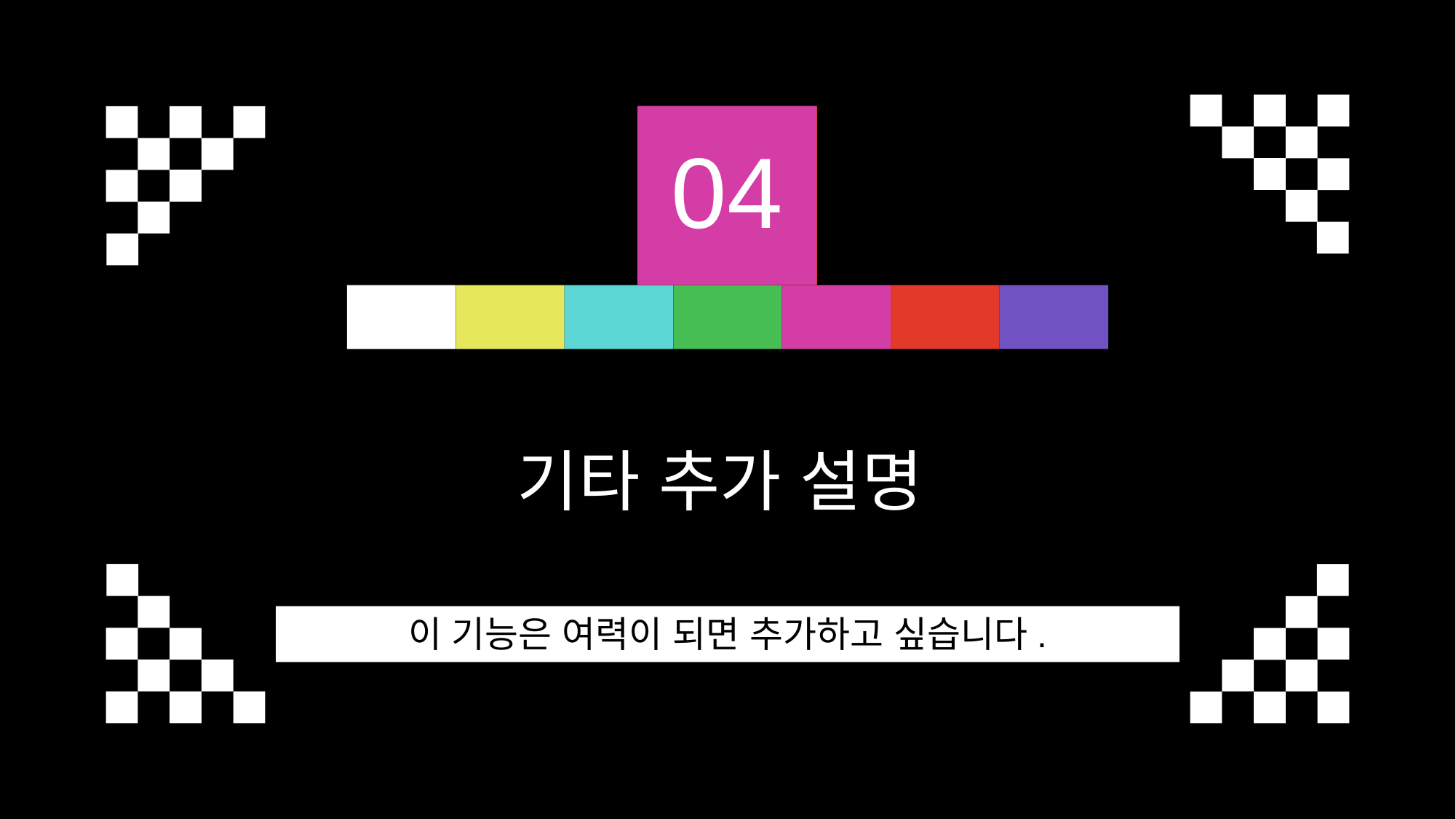

04
기타 추가 설명
이 기능은 여력이 되면 추가하고 싶습니다.